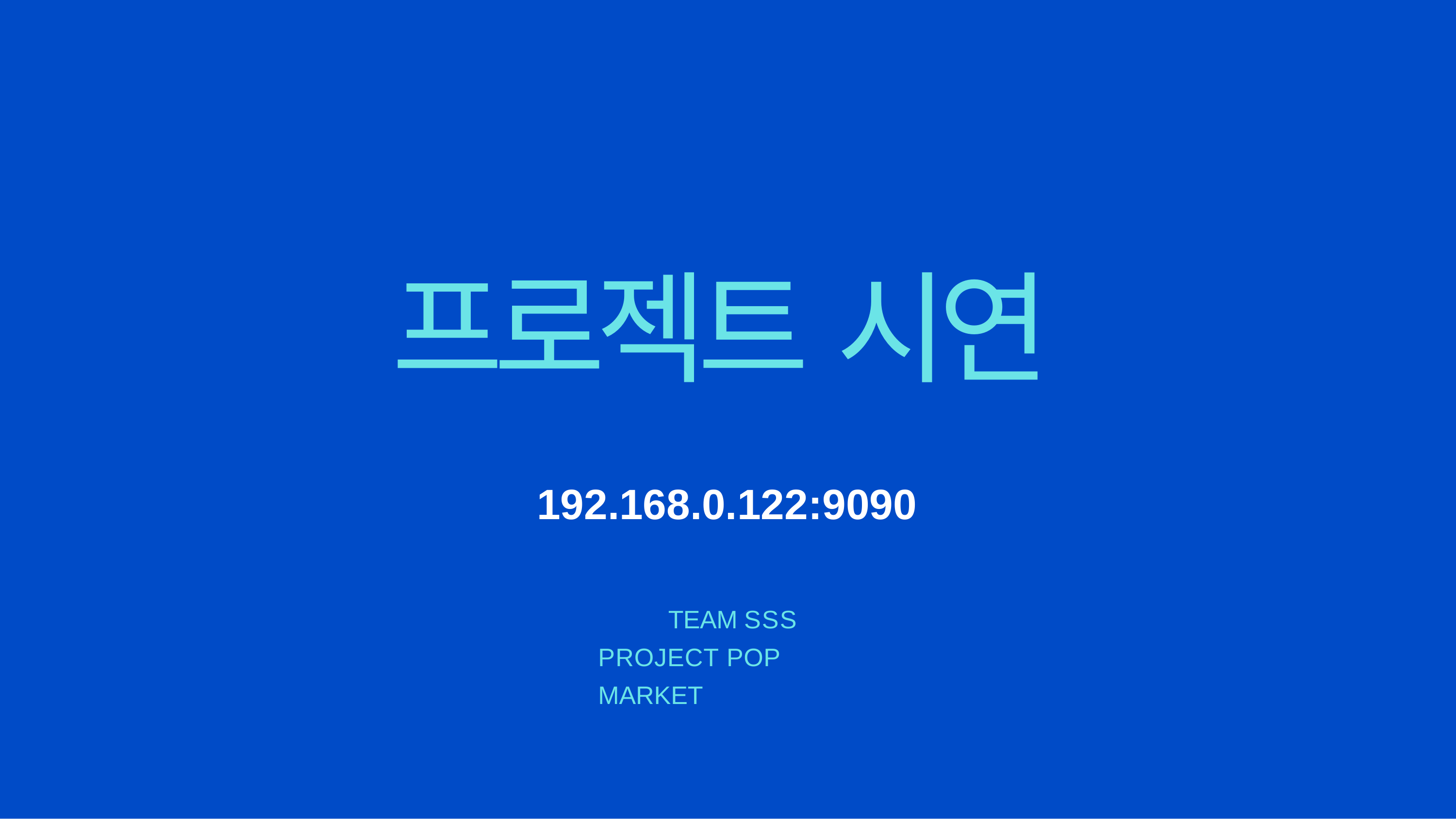

# 프로젝트 시연
192.168.0.122:9090
TEAM SSS  PROJECT POP MARKET